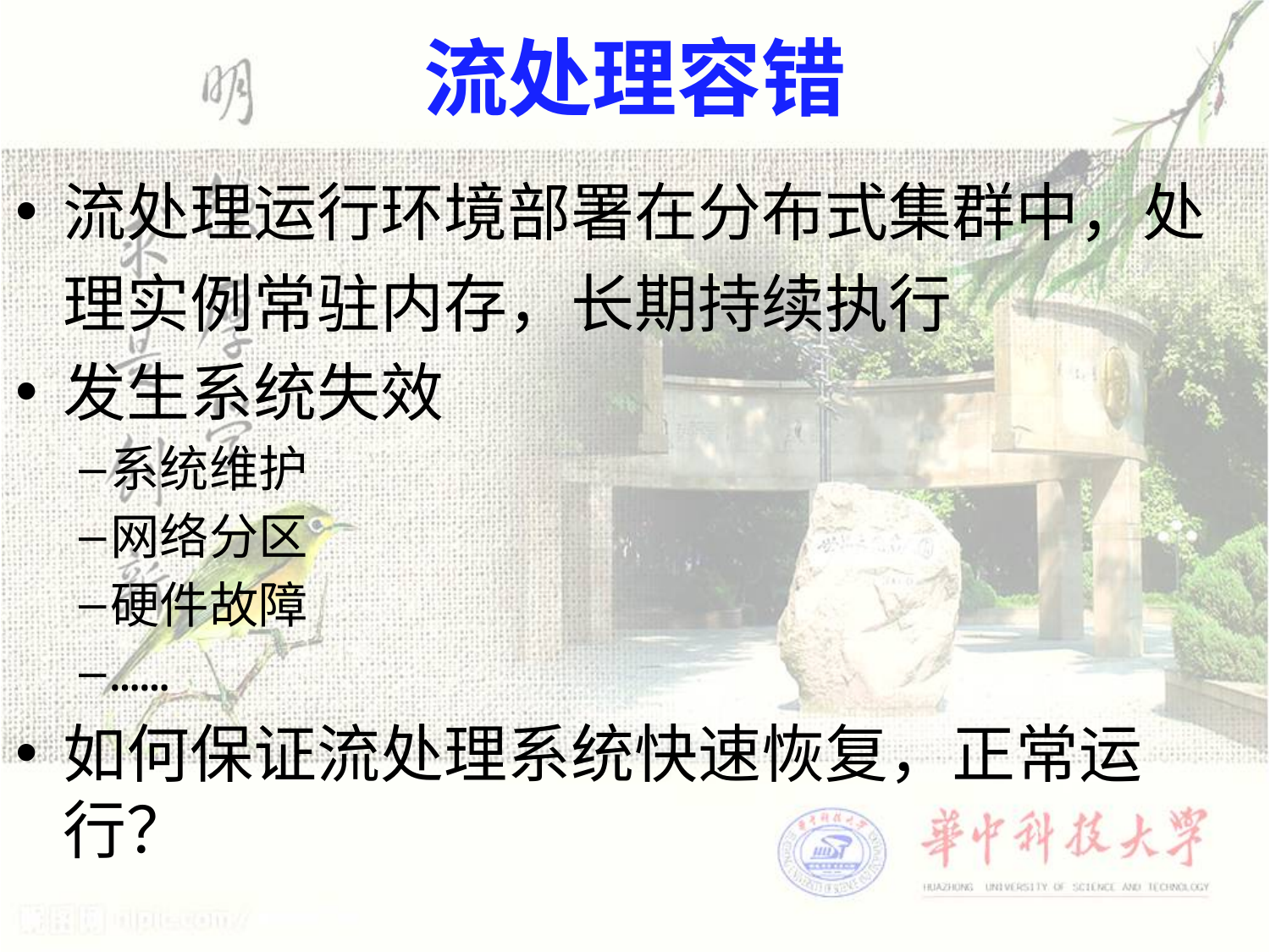

# 流处理容错

流处理运行环境部署在分布式集群中，处理实例常驻内存，长期持续执行
发生系统失效
系统维护
网络分区
硬件故障
……
如何保证流处理系统快速恢复，正常运行？